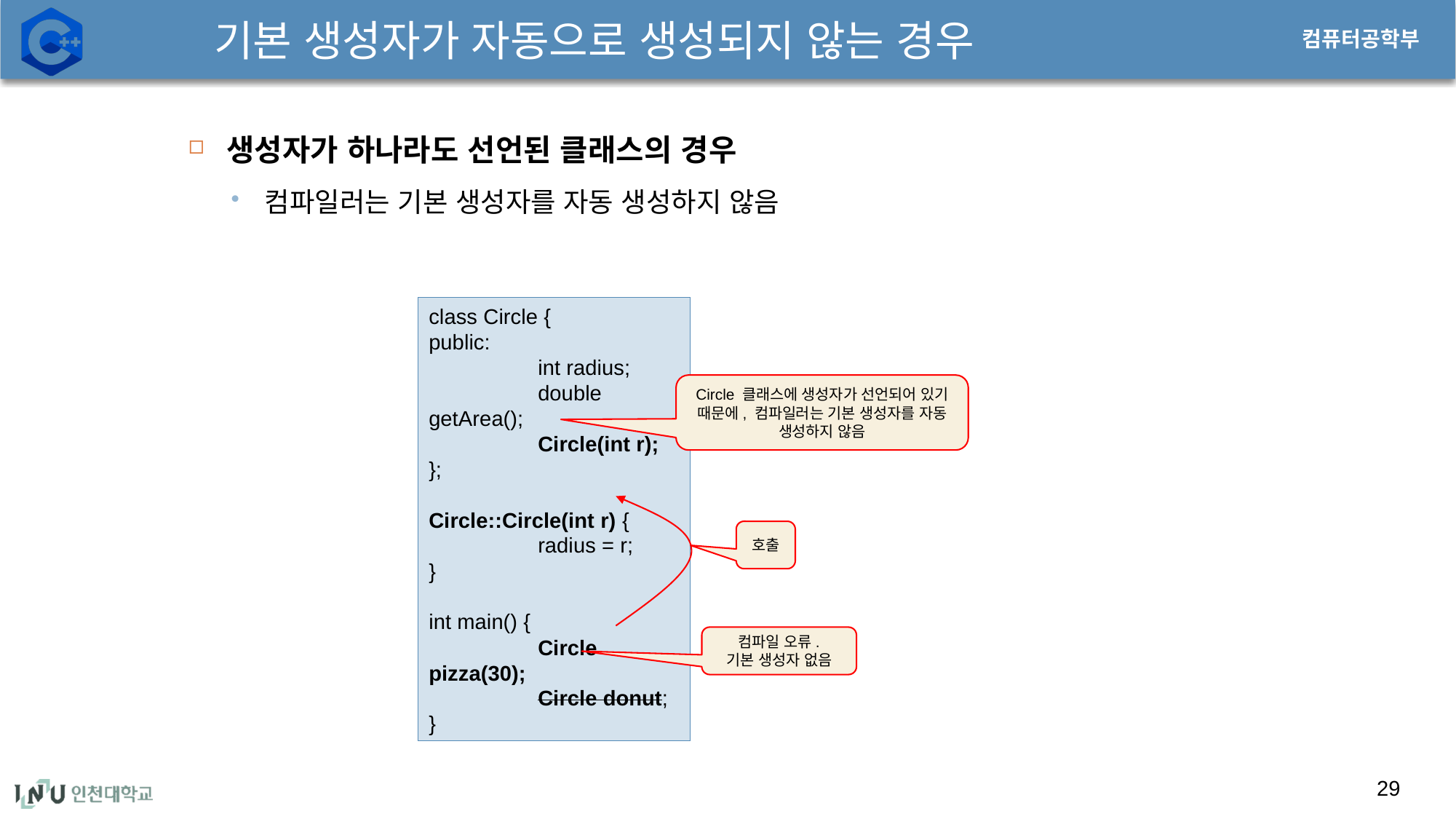

# 기본 생성자가 자동으로 생성되지 않는 경우
생성자가 하나라도 선언된 클래스의 경우
컴파일러는 기본 생성자를 자동 생성하지 않음
class Circle {
public:
	int radius;
	double getArea();
	Circle(int r);
};

Circle::Circle(int r) {
	radius = r;
}

int main() {
	Circle pizza(30);
	Circle donut;
}
Circle 클래스에 생성자가 선언되어 있기 때문에, 컴파일러는 기본 생성자를 자동 생성하지 않음

호출
컴파일 오류.
기본 생성자 없음